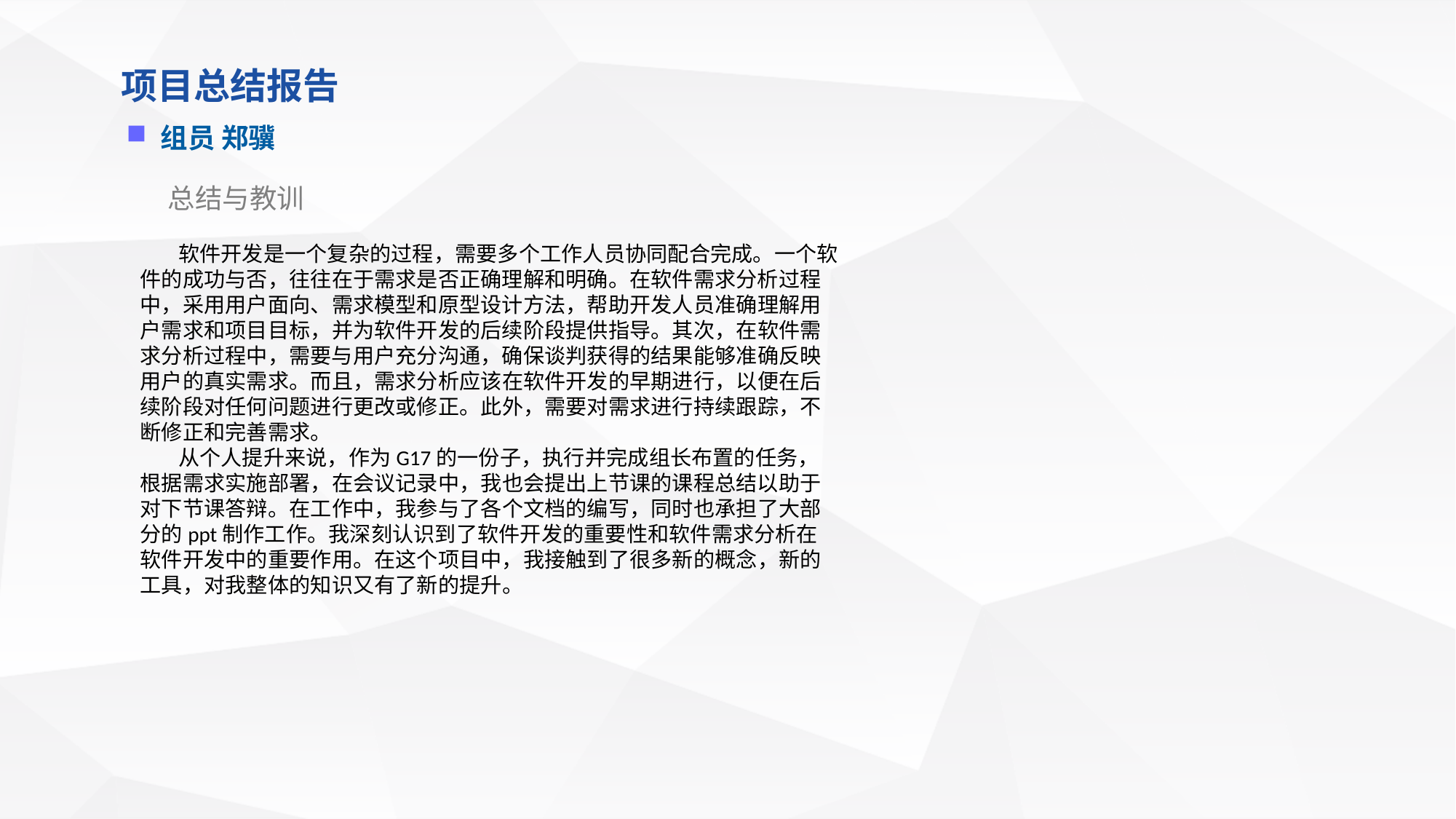

项目总结报告
组员 郑骥
总结与教训
       软件开发是一个复杂的过程，需要多个工作人员协同配合完成。一个软件的成功与否，往往在于需求是否正确理解和明确。在软件需求分析过程中，采用用户面向、需求模型和原型设计方法，帮助开发人员准确理解用户需求和项目目标，并为软件开发的后续阶段提供指导。其次，在软件需求分析过程中，需要与用户充分沟通，确保谈判获得的结果能够准确反映用户的真实需求。而且，需求分析应该在软件开发的早期进行，以便在后续阶段对任何问题进行更改或修正。此外，需要对需求进行持续跟踪，不断修正和完善需求。
       从个人提升来说，作为G17的一份子，执行并完成组长布置的任务，根据需求实施部署，在会议记录中，我也会提出上节课的课程总结以助于对下节课答辩。在工作中，我参与了各个文档的编写，同时也承担了大部分的ppt制作工作。我深刻认识到了软件开发的重要性和软件需求分析在软件开发中的重要作用。在这个项目中，我接触到了很多新的概念，新的工具，对我整体的知识又有了新的提升。